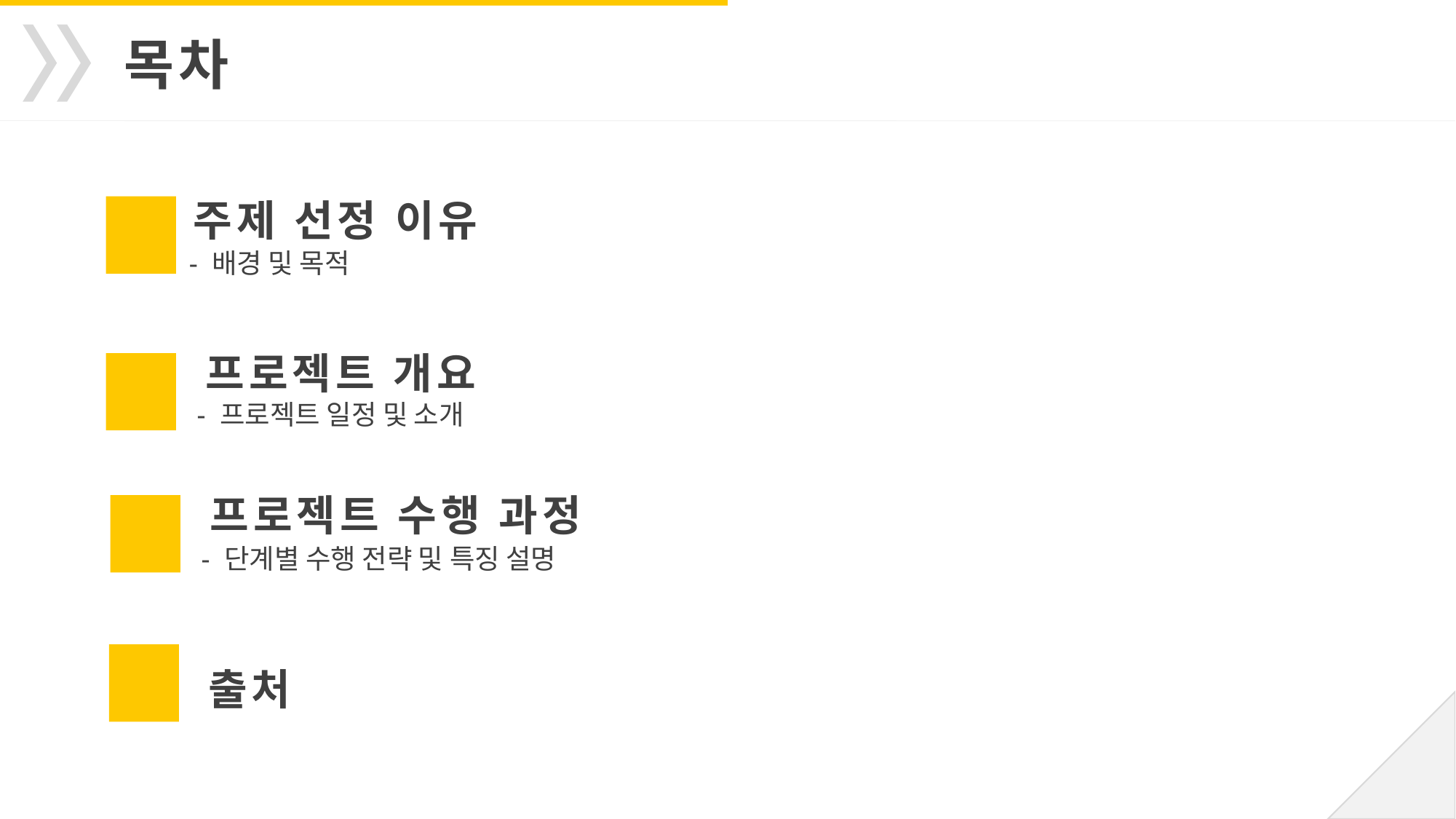

목차
주제 선정 이유

- 배경 및 목적
프로젝트 개요
- 프로젝트 일정 및 소개

프로젝트 수행 과정
- 단계별 수행 전략 및 특징 설명

출처